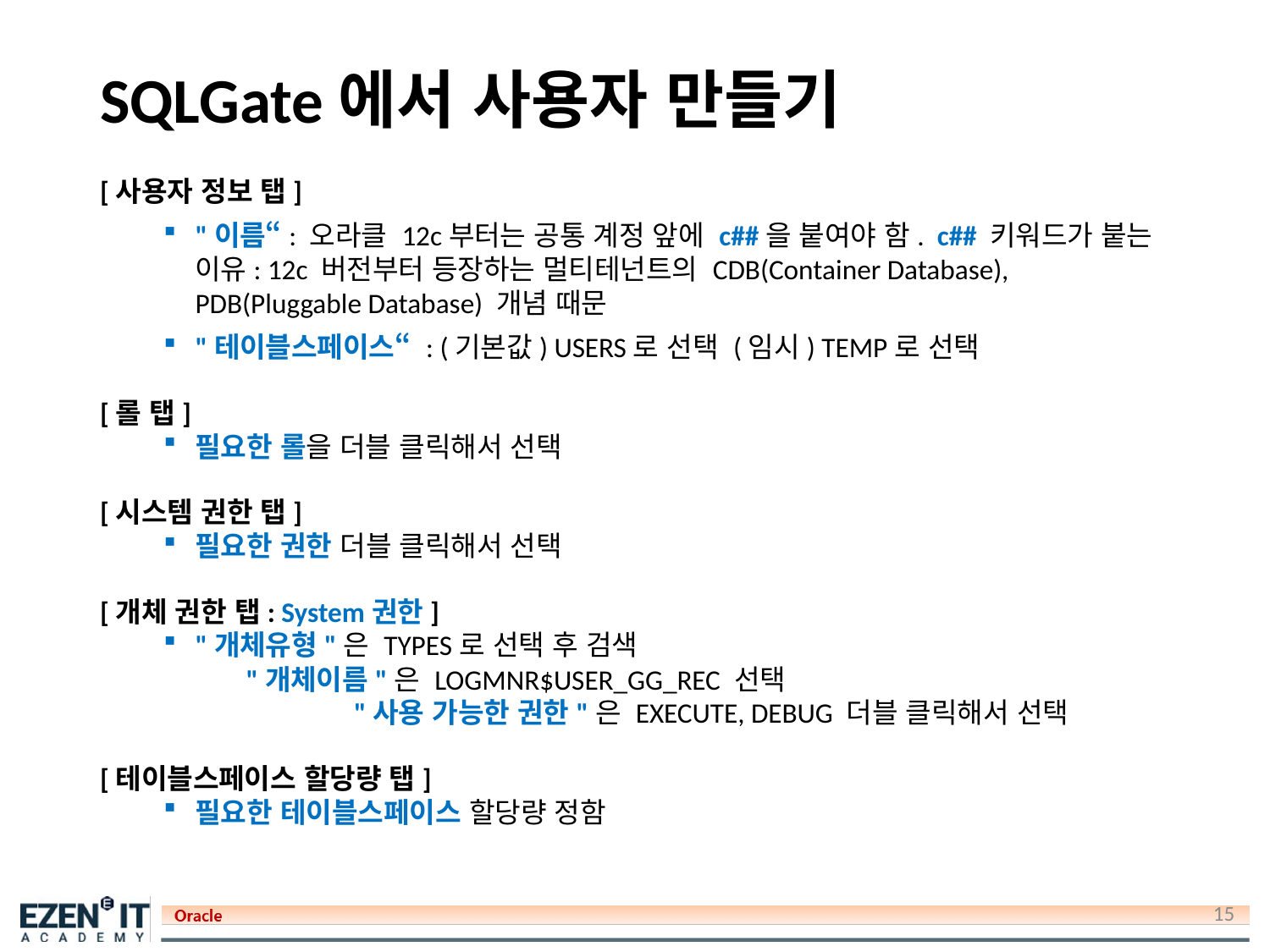

# SQLGate에서 사용자 만들기
[사용자 정보 탭]
"이름“: 오라클 12c부터는 공통 계정 앞에 c##을 붙여야 함.  c## 키워드가 붙는 이유: 12c 버전부터 등장하는 멀티테넌트의 CDB(Container Database), PDB(Pluggable Database) 개념 때문
"테이블스페이스“ : (기본값) USERS로 선택 (임시) TEMP로 선택
[롤 탭]
필요한 롤을 더블 클릭해서 선택
[시스템 권한 탭]
필요한 권한 더블 클릭해서 선택
[개체 권한 탭: System권한]
"개체유형"은 TYPES로 선택 후 검색
	   "개체이름"은 LOGMNR$USER_GG_REC 선택
		"사용 가능한 권한"은 EXECUTE, DEBUG 더블 클릭해서 선택
[테이블스페이스 할당량 탭]
필요한 테이블스페이스 할당량 정함
15